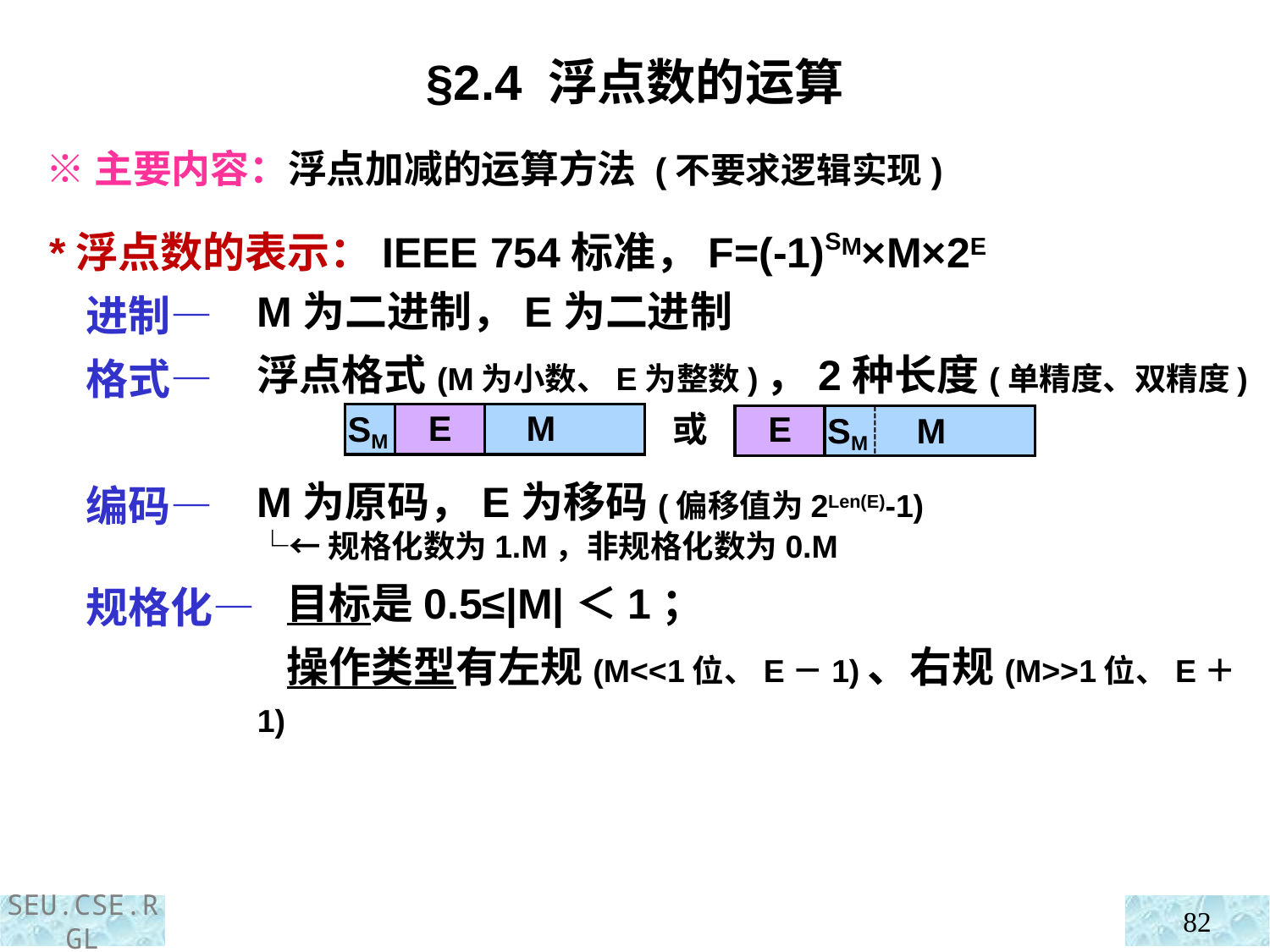

§2.4 浮点数的运算
 ※主要内容：浮点加减的运算方法 (不要求逻辑实现)
 *浮点数的表示：IEEE 754标准，F=(-1)SM×M×2E
    进制—
    格式—

    编码—

    规格化—
M为二进制，E为二进制
浮点格式(M为小数、E为整数)，2种长度(单精度、双精度)

M为原码，E为移码(偏移值为2Len(E)-1)
└←规格化数为1.M，非规格化数为0.M
  目标是0.5≤|M|＜1；
  操作类型有左规(M<<1位、E－1)、右规(M>>1位、E＋1)
SM
E
    M
或
E
SM     M

82